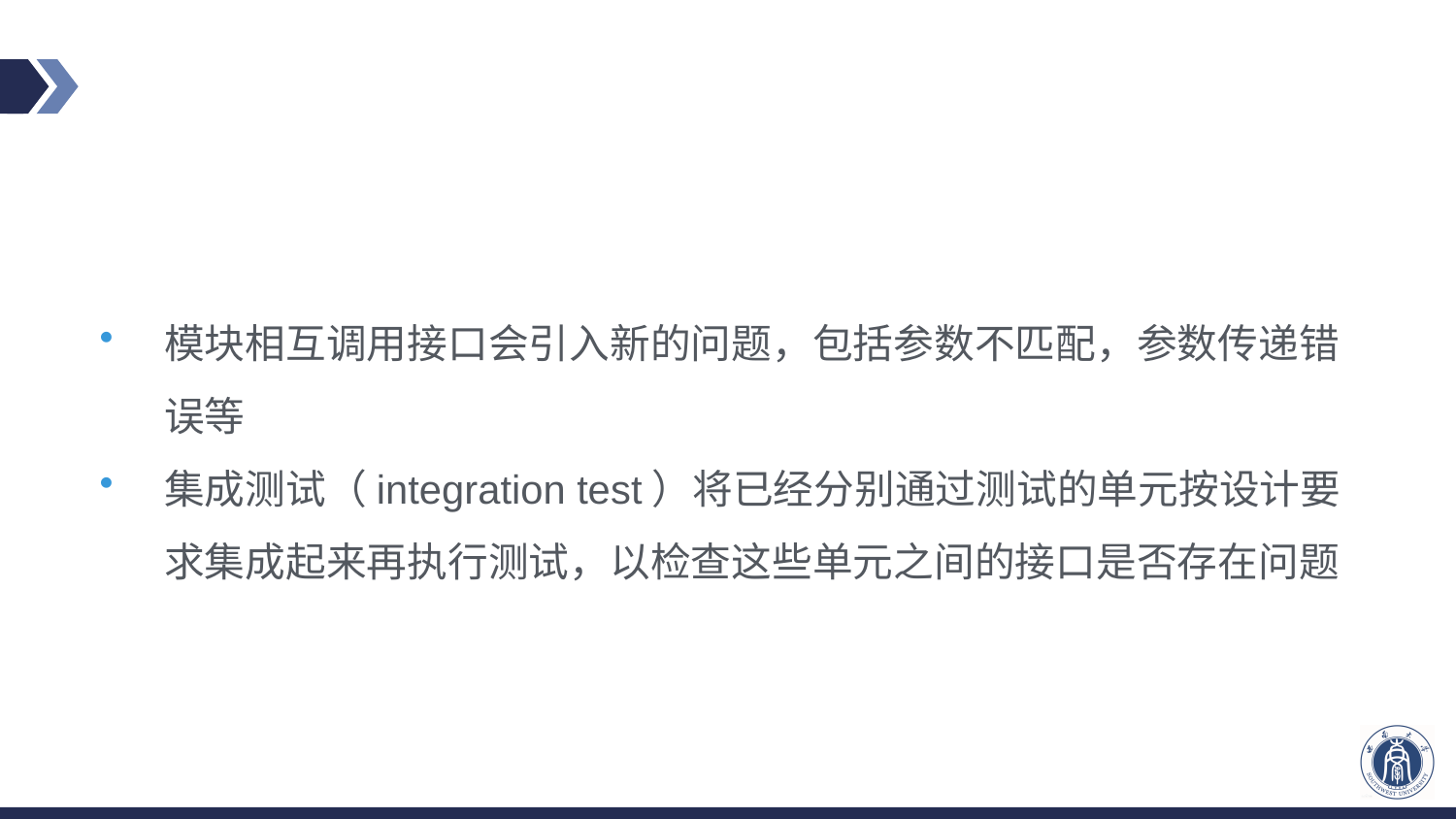

#
模块相互调用接口会引入新的问题，包括参数不匹配，参数传递错误等
集成测试（integration test）将已经分别通过测试的单元按设计要求集成起来再执行测试，以检查这些单元之间的接口是否存在问题